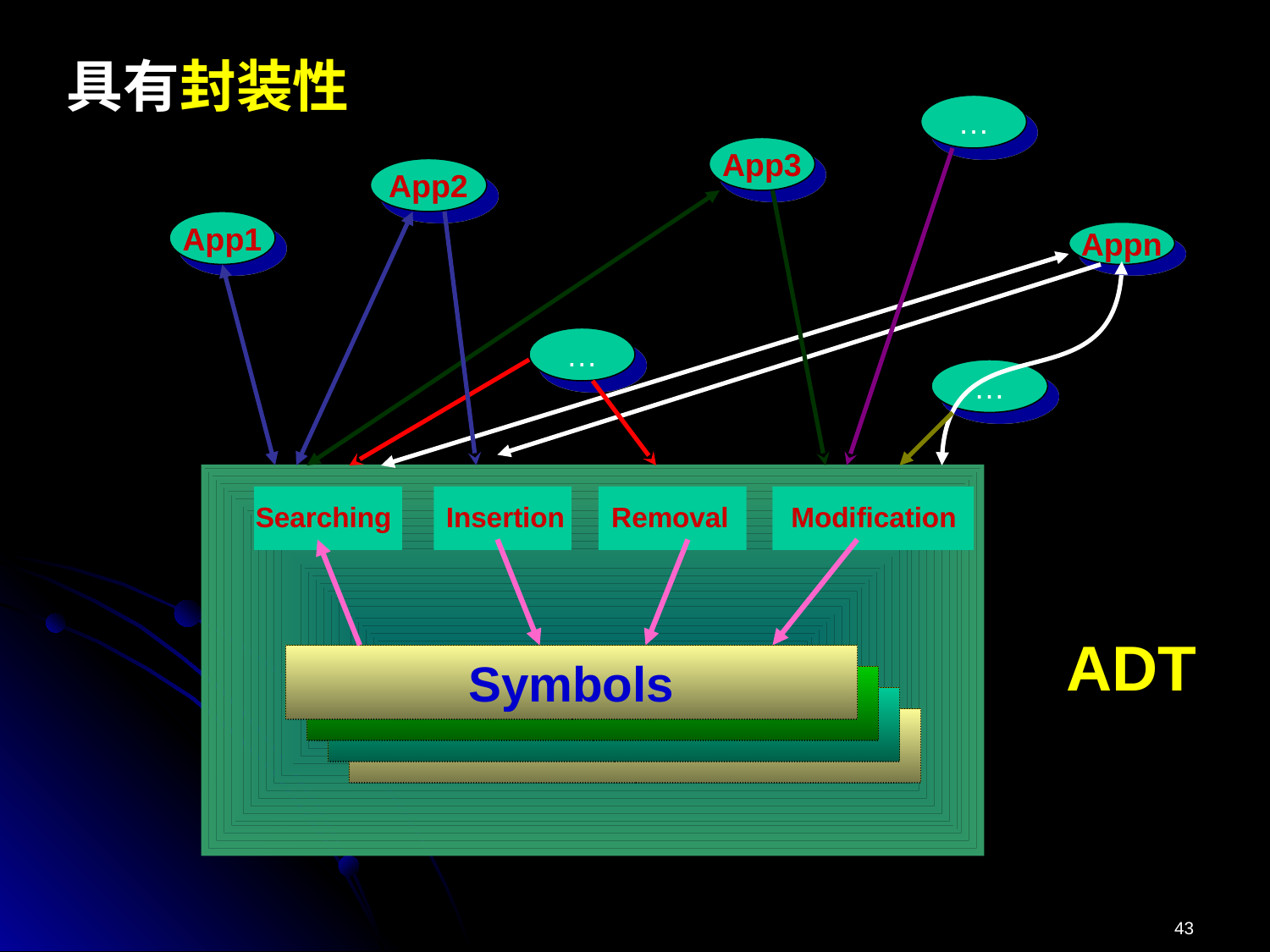

具有封装性
…
App3

App2

App1

Appn

…

…

Searching       Insertion      Removal        Modification

ADT
Symbols

43